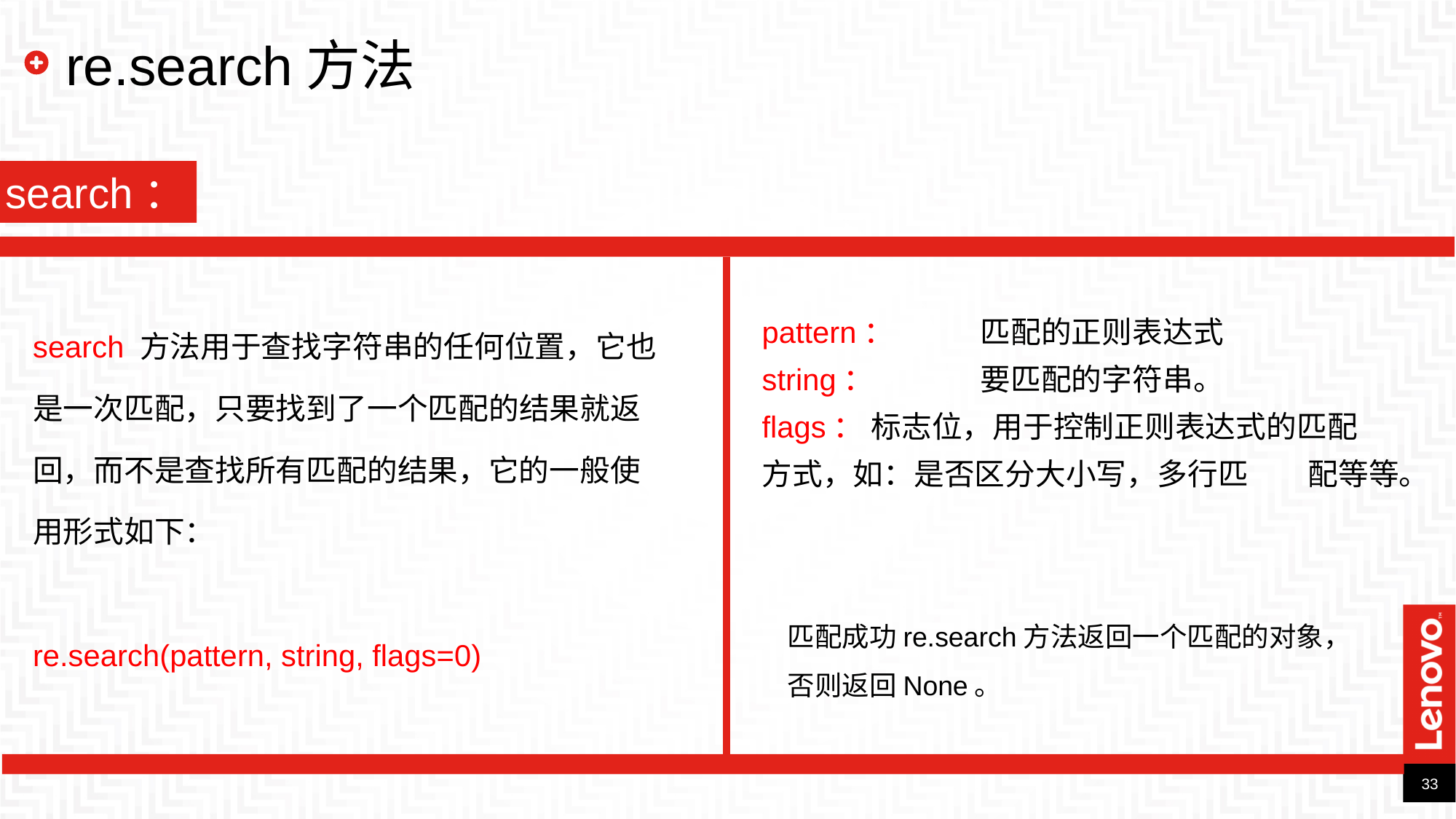

# re.search方法
search：

search 方法用于查找字符串的任何位置，它也是一次匹配，只要找到了一个匹配的结果就返回，而不是查找所有匹配的结果，它的一般使用形式如下：

re.search(pattern, string, flags=0)
pattern：	匹配的正则表达式
string：	要匹配的字符串。
flags：	标志位，用于控制正则表达式的匹配	方式，如：是否区分大小写，多行匹	配等等。
匹配成功re.search方法返回一个匹配的对象，否则返回None。